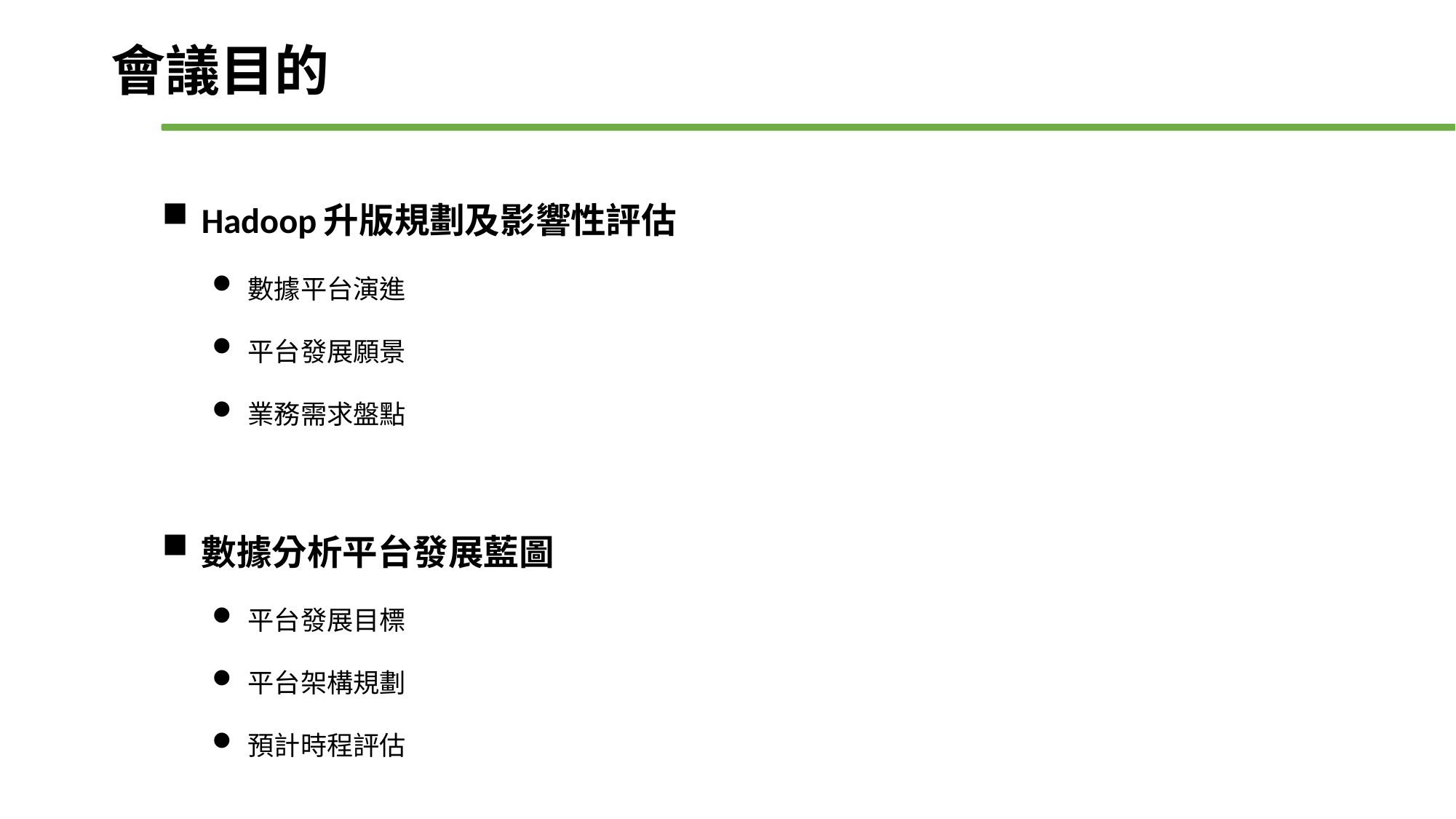

# 會議目的

Hadoop升版規劃及影響性評估
數據平台演進
平台發展願景
業務需求盤點

數據分析平台發展藍圖
平台發展目標
平台架構規劃
預計時程評估